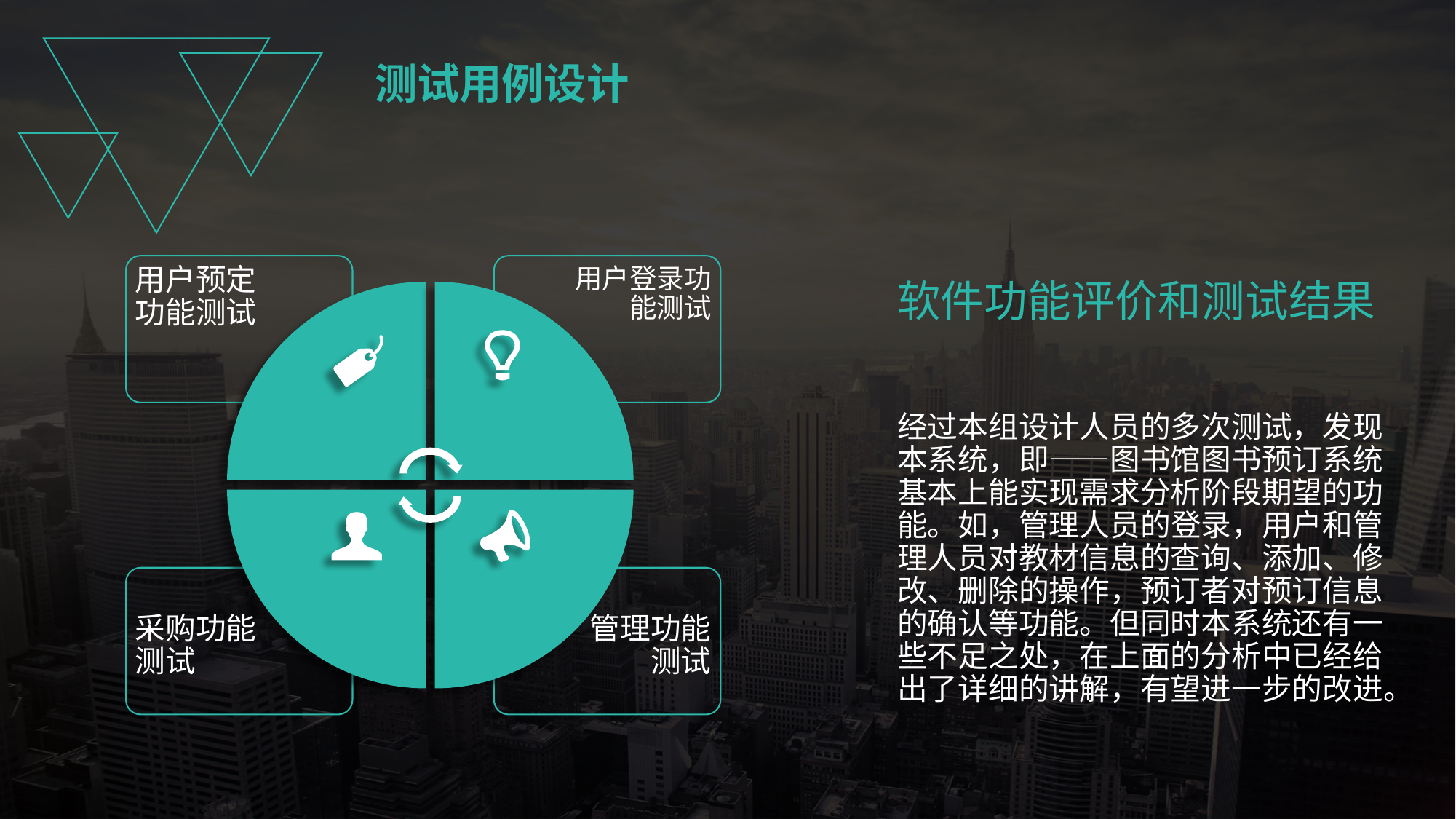

测试用例设计

软件功能评价和测试结果
用户预定功能测试
用户登录功能测试

经过本组设计人员的多次测试，发现本系统，即——图书馆图书预订系统基本上能实现需求分析阶段期望的功能。如，管理人员的登录，用户和管理人员对教材信息的查询、添加、修改、删除的操作，预订者对预订信息的确认等功能。但同时本系统还有一些不足之处，在上面的分析中已经给出了详细的讲解，有望进一步的改进。

采购功能测试
管理功能测试